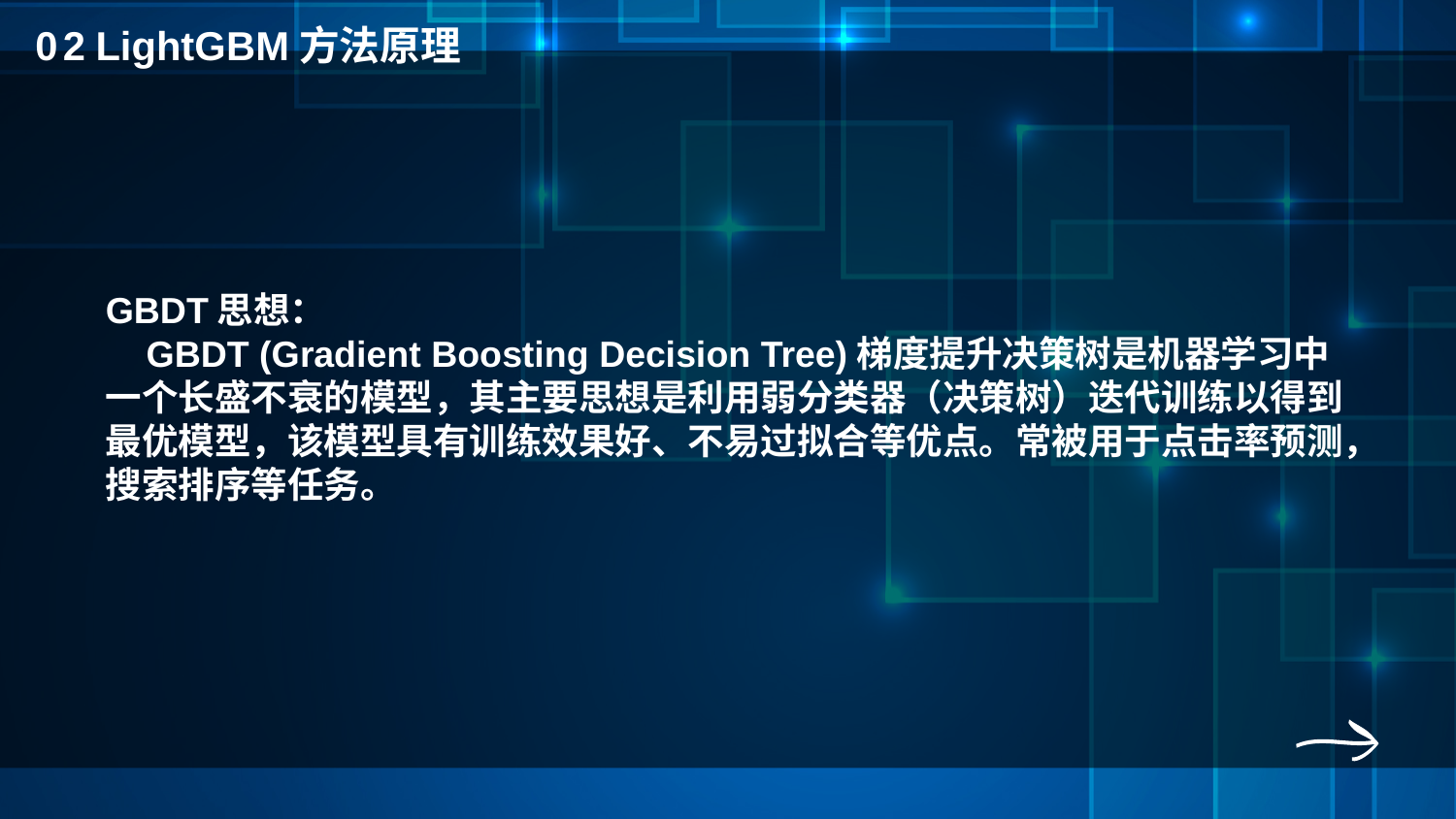

0 2  LightGBM方法原理
GBDT思想：
    GBDT (Gradient Boosting Decision Tree)梯度提升决策树是机器学习中一个长盛不衰的模型，其主要思想是利用弱分类器（决策树）迭代训练以得到最优模型，该模型具有训练效果好、不易过拟合等优点。常被用于点击率预测，搜索排序等任务。